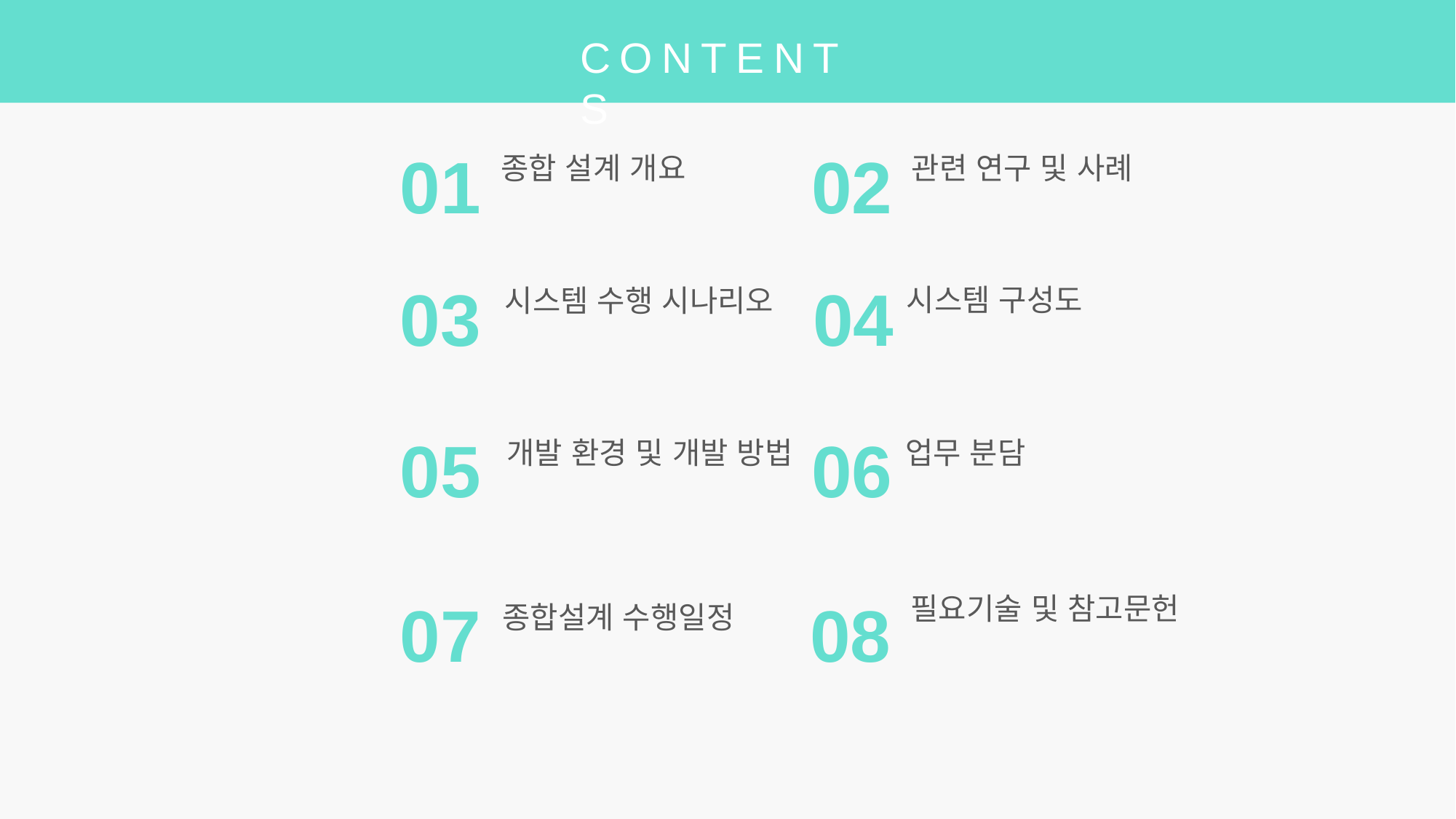

CONTENTS
02
관련 연구 및 사례
01
종합 설계 개요
03
시스템 수행 시나리오
04
시스템 구성도
06
업무 분담
05
개발 환경 및 개발 방법
07
종합설계 수행일정
08
필요기술 및 참고문헌